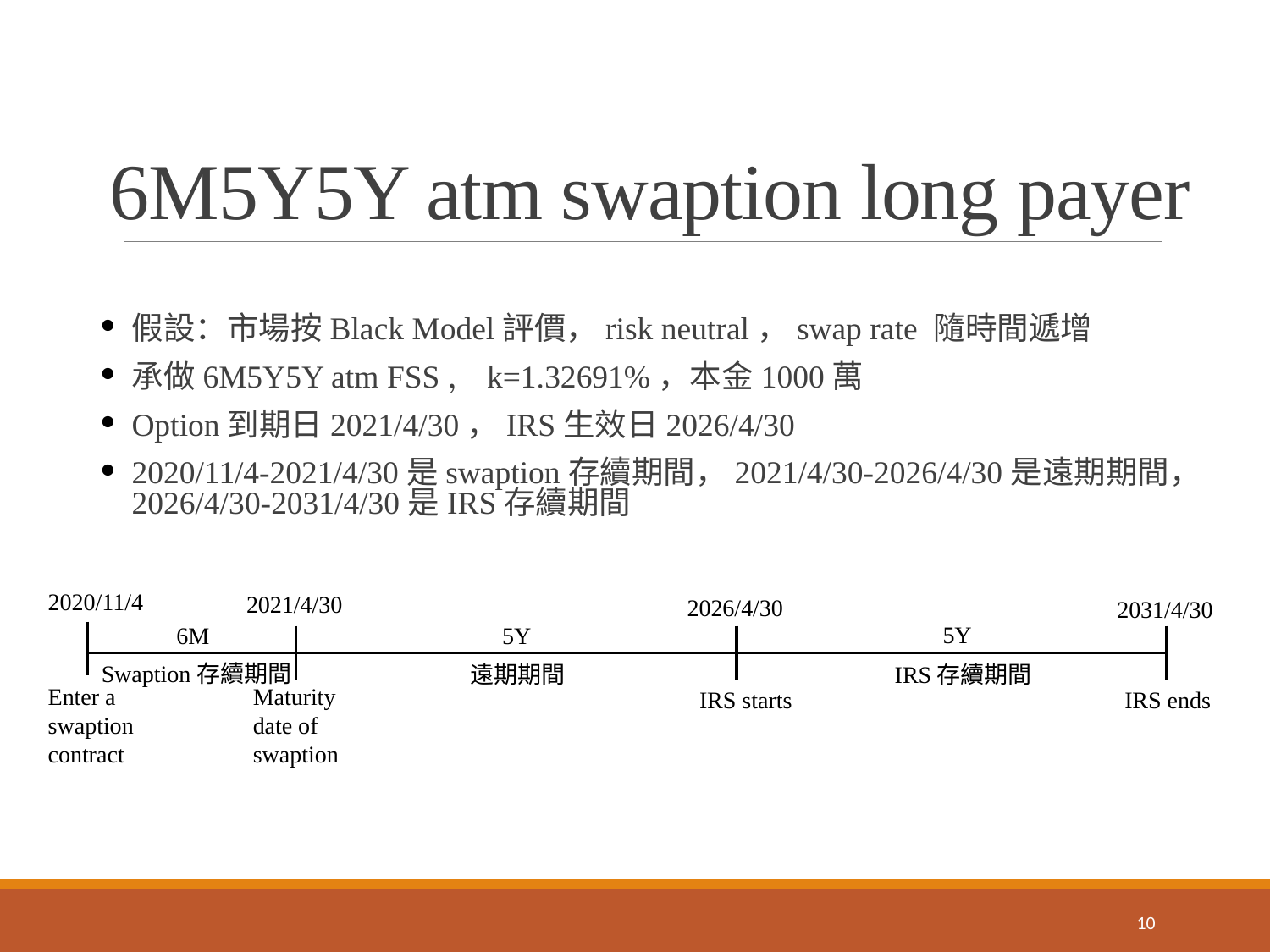

# 6M5Y5Y atm swaption long payer
假設：市場按Black Model評價，risk neutral，swap rate 隨時間遞增
承做6M5Y5Y atm FSS，k=1.32691%，本金1000萬
Option到期日2021/4/30，IRS生效日2026/4/30
2020/11/4-2021/4/30是swaption存續期間，2021/4/30-2026/4/30是遠期期間，2026/4/30-2031/4/30是IRS存續期間

2020/11/4
2021/4/30
2026/4/30
2031/4/30
5Y
5Y
6M
Swaption存續期間
遠期期間
IRS存續期間
Enter a swaption contract
Maturity date of swaption
IRS ends
IRS starts
10